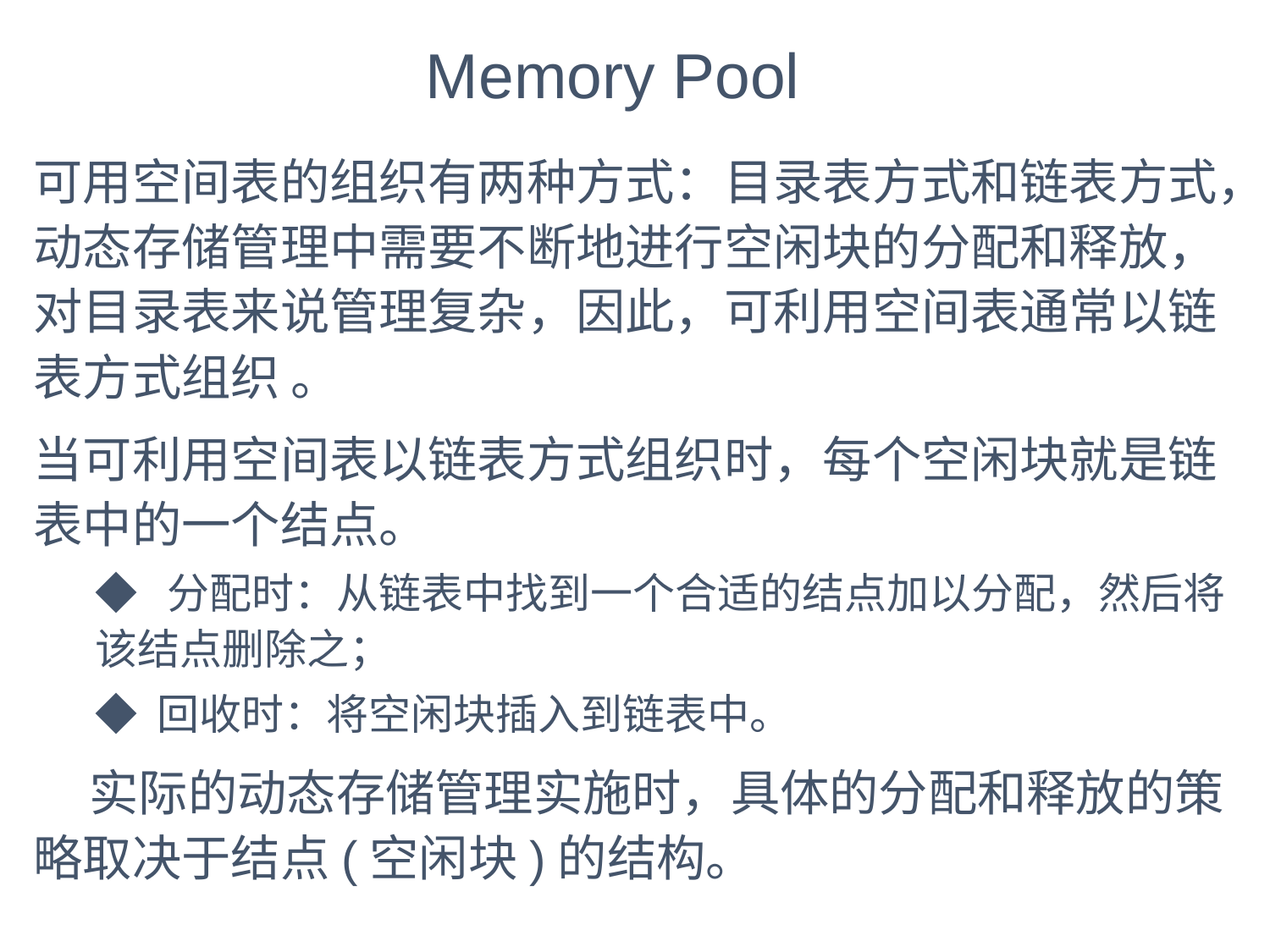

Memory Pool
可用空间表的组织有两种方式：目录表方式和链表方式，动态存储管理中需要不断地进行空闲块的分配和释放，对目录表来说管理复杂，因此，可利用空间表通常以链表方式组织 。
当可利用空间表以链表方式组织时，每个空闲块就是链表中的一个结点。
◆  分配时：从链表中找到一个合适的结点加以分配，然后将该结点删除之；
◆ 回收时：将空闲块插入到链表中。
    实际的动态存储管理实施时，具体的分配和释放的策略取决于结点(空闲块)的结构。